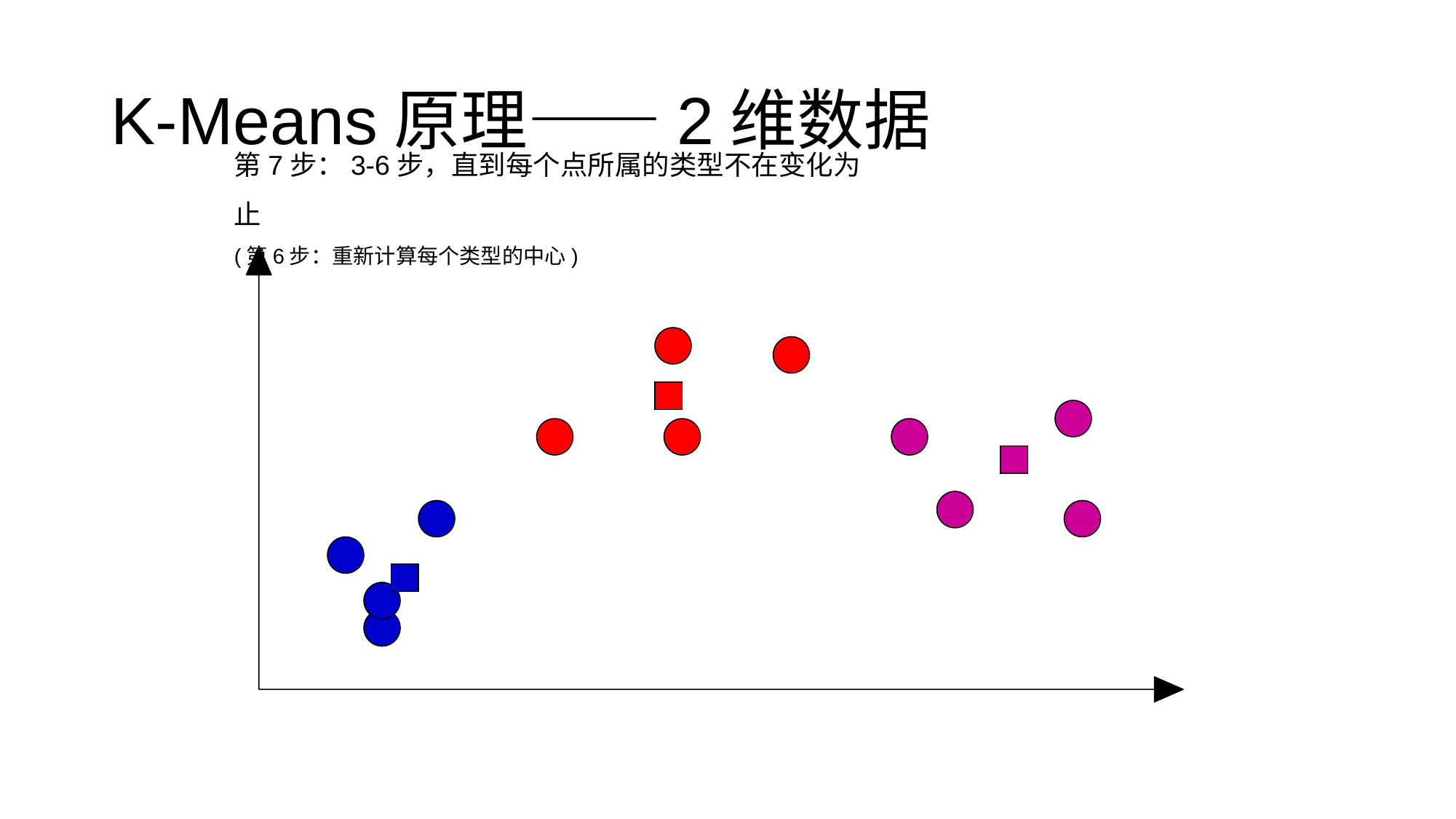

# K-Means原理——2维数据
第7步：3-6步，直到每个点所属的类型不在变化为止
(第6步：重新计算每个类型的中心)